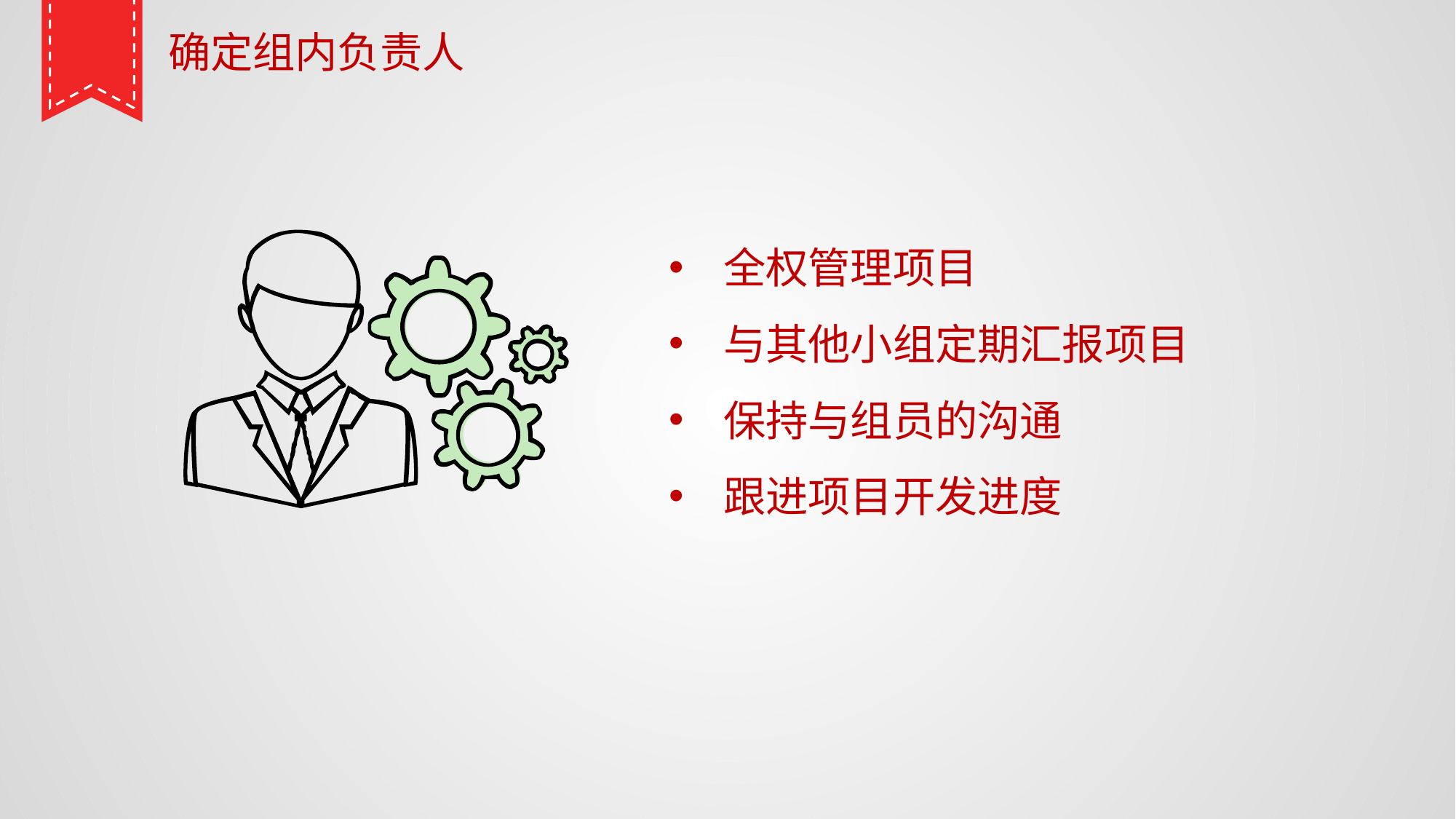

确定组内负责人
全权管理项目
与其他小组定期汇报项目
保持与组员的沟通
跟进项目开发进度